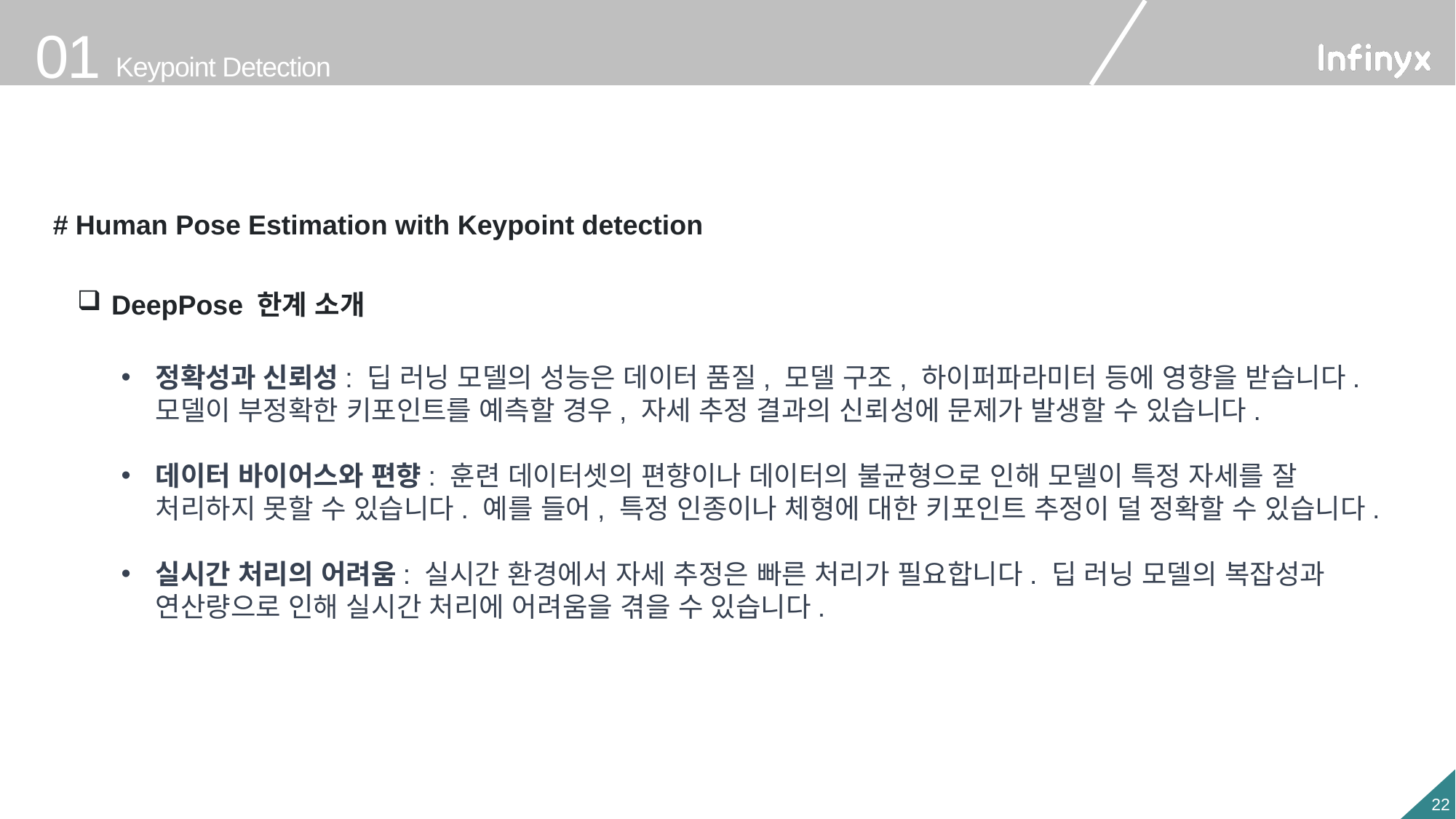

# Human Pose Estimation with Keypoint detection
DeepPose 한계 소개
정확성과 신뢰성: 딥 러닝 모델의 성능은 데이터 품질, 모델 구조, 하이퍼파라미터 등에 영향을 받습니다. 모델이 부정확한 키포인트를 예측할 경우, 자세 추정 결과의 신뢰성에 문제가 발생할 수 있습니다.

데이터 바이어스와 편향: 훈련 데이터셋의 편향이나 데이터의 불균형으로 인해 모델이 특정 자세를 잘 처리하지 못할 수 있습니다. 예를 들어, 특정 인종이나 체형에 대한 키포인트 추정이 덜 정확할 수 있습니다.

실시간 처리의 어려움: 실시간 환경에서 자세 추정은 빠른 처리가 필요합니다. 딥 러닝 모델의 복잡성과 연산량으로 인해 실시간 처리에 어려움을 겪을 수 있습니다.